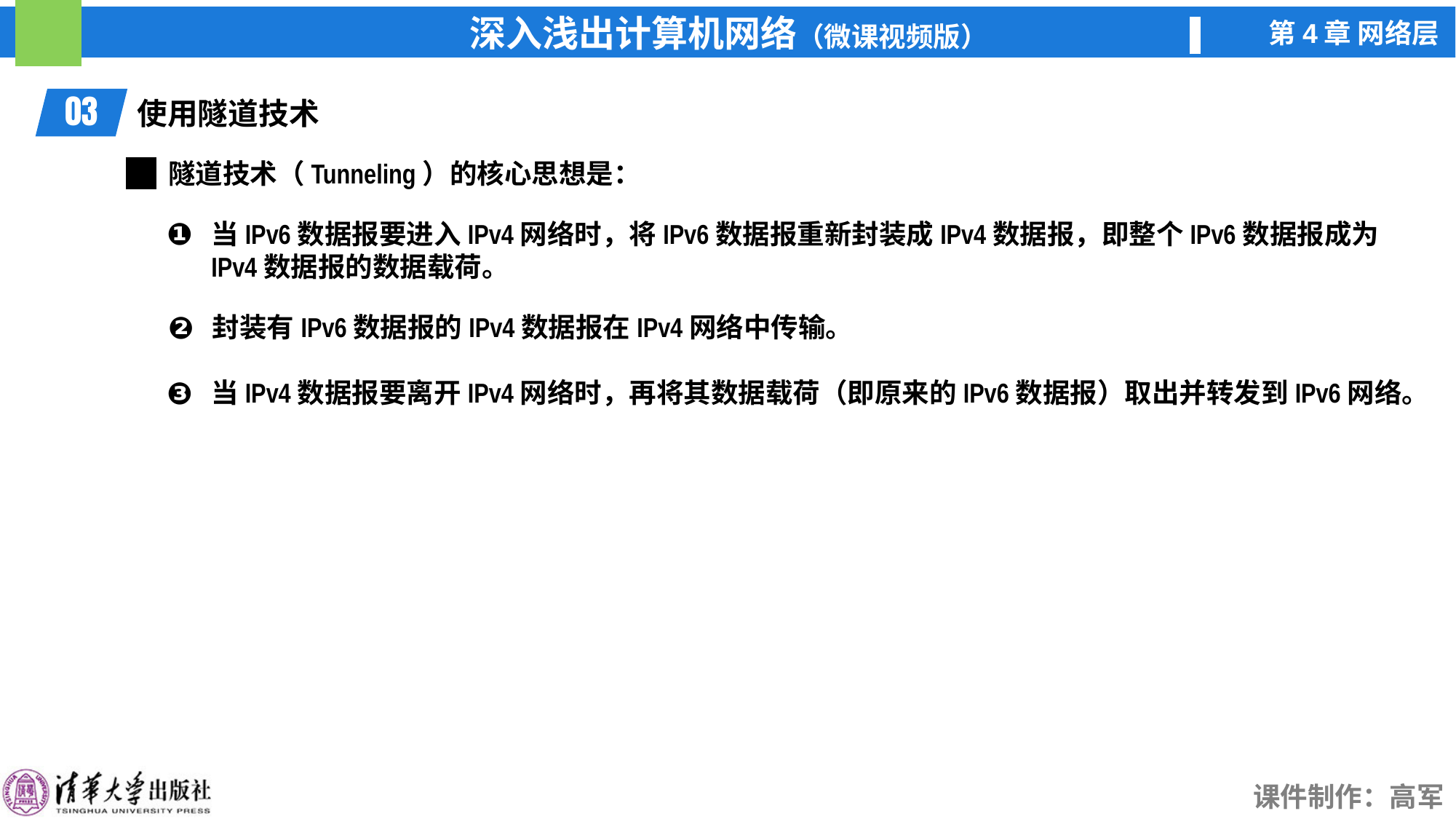

03
使用隧道技术
隧道技术（Tunneling）的核心思想是：

❶
当IPv6数据报要进入IPv4网络时，将IPv6数据报重新封装成IPv4数据报，即整个IPv6数据报成为IPv4数据报的数据载荷。
❷
封装有IPv6数据报的IPv4数据报在IPv4网络中传输。
❸
当IPv4数据报要离开IPv4网络时，再将其数据载荷（即原来的IPv6数据报）取出并转发到IPv6网络。